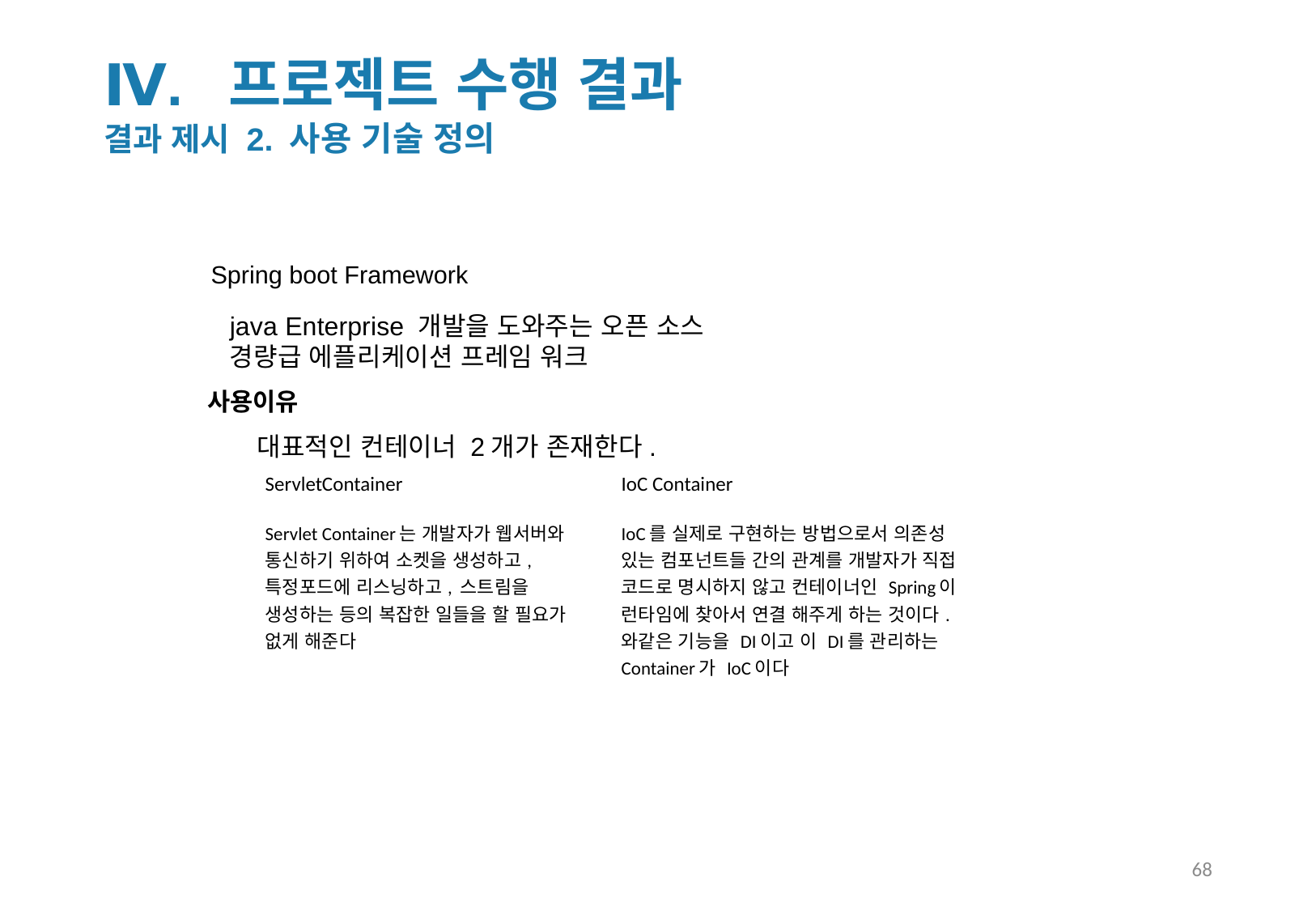

Ⅳ.  프로젝트 수행 결과
결과 제시 2. 사용 기술 정의
Spring boot Framework
java Enterprise 개발을 도와주는 오픈 소스
경량급 에플리케이션 프레임 워크
사용이유
대표적인 컨테이너 2개가 존재한다.
| ServletContainer | IoC Container |
| --- | --- |
| Servlet Container는 개발자가 웹서버와 통신하기 위하여 소켓을 생성하고, 특정포드에 리스닝하고, 스트림을 생성하는 등의 복잡한 일들을 할 필요가 없게 해준다 | IoC를 실제로 구현하는 방법으로서 의존성 있는 컴포넌트들 간의 관계를 개발자가 직접 코드로 명시하지 않고 컨테이너인 Spring이 런타임에 찾아서 연결 해주게 하는 것이다. 와같은 기능을 DI이고 이 DI를 관리하는 Container가 IoC이다 |
68